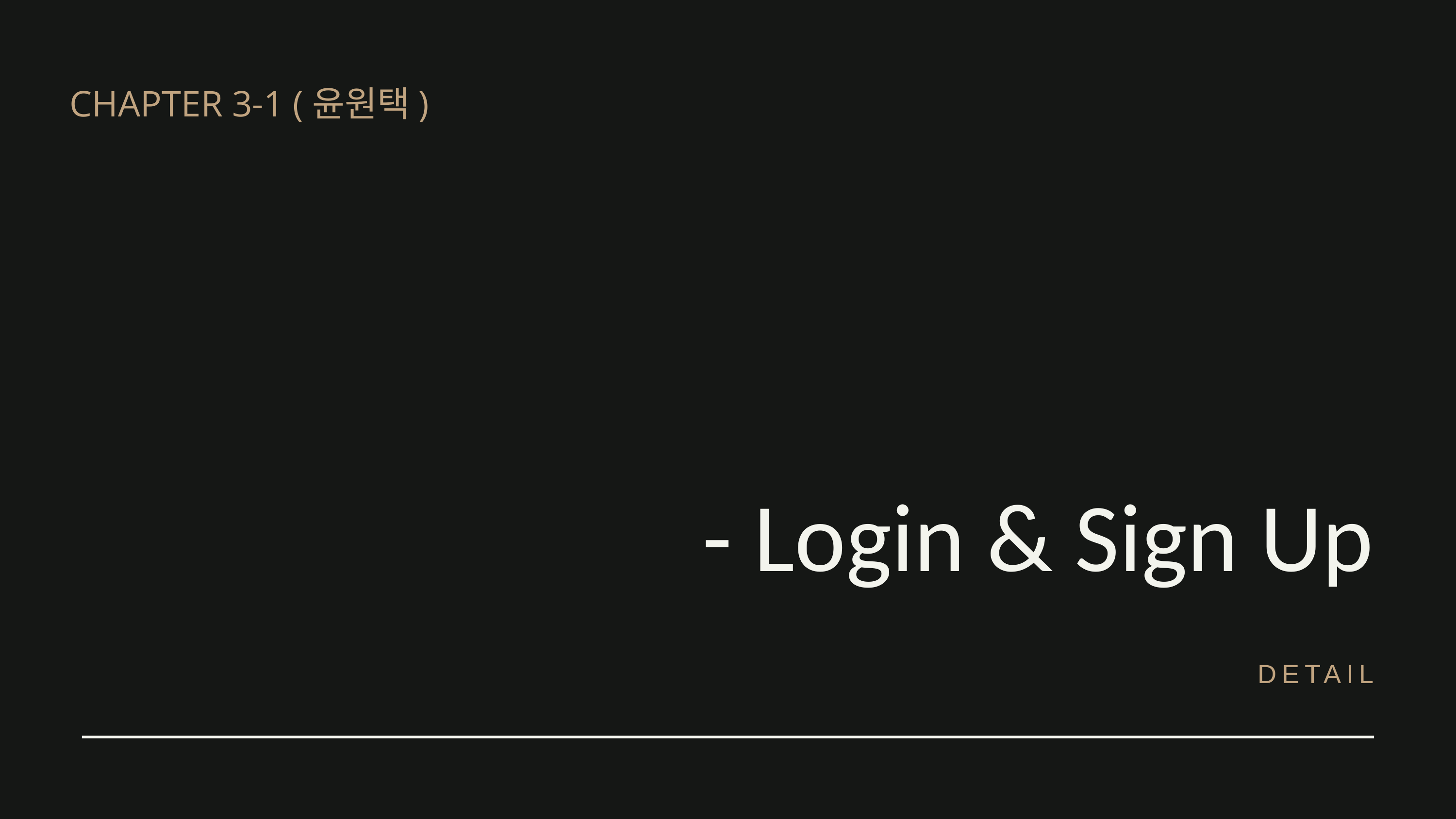

CHAPTER 3-1 (윤원택)
- Login & Sign Up
DETAIL